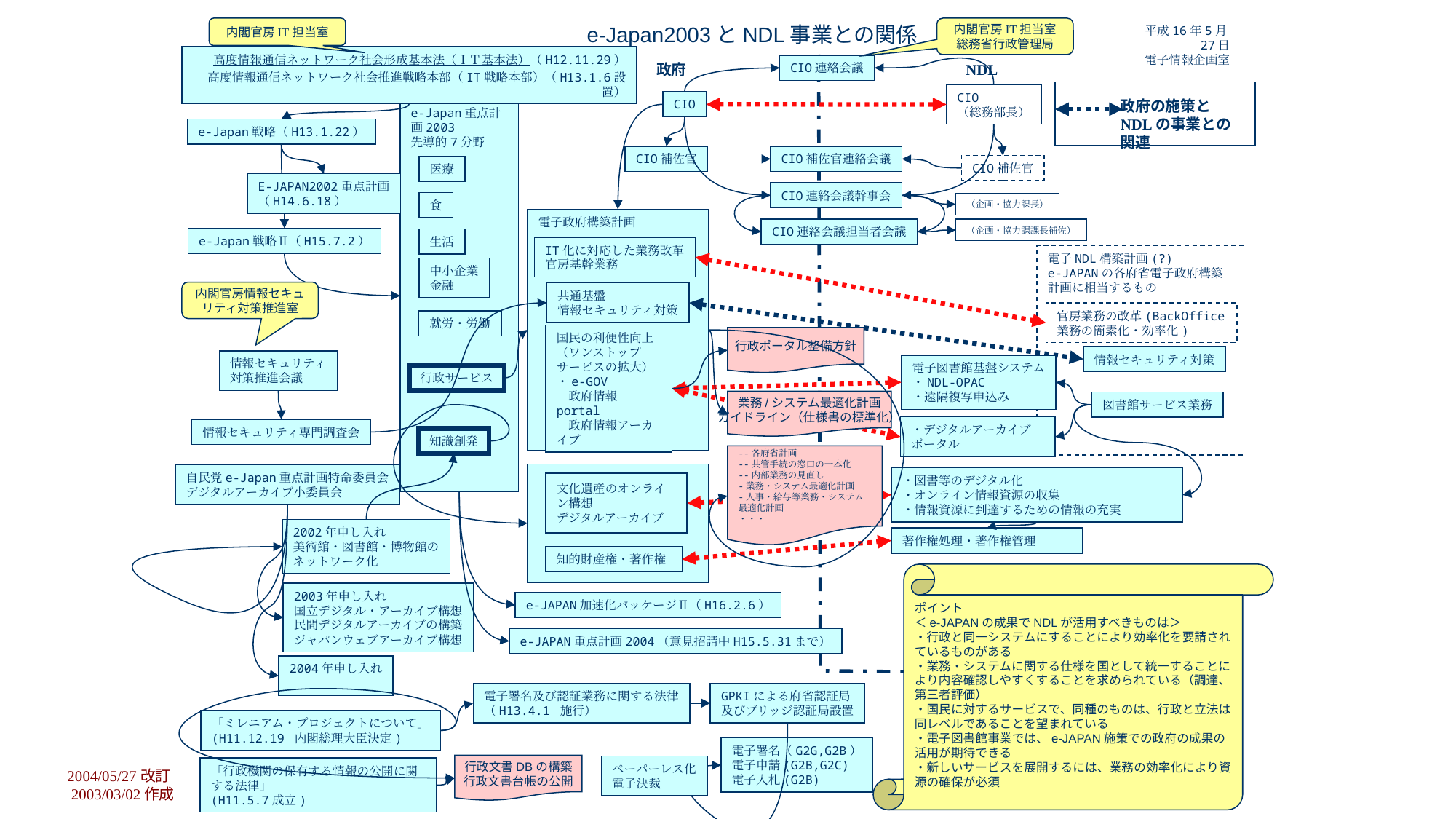

内閣官房IT担当室
# e-Japan2003とNDL事業との関係
内閣官房IT担当室
総務省行政管理局
平成16年5月27日
電子情報企画室
CIO連絡会議

高度情報通信ネットワーク社会形成基本法（ＩＴ基本法）（H12.11.29）
高度情報通信ネットワーク社会推進戦略本部（IT戦略本部）（H13.1.6設置）
政府
NDL

CIO
（総務部長）
CIO
政府の施策とNDLの事業との関連
e-Japan重点計画2003
先導的7分野
e-Japan戦略（H13.1.22）
CIO補佐官
CIO補佐官連絡会議
CIO補佐官
医療
E-JAPAN2002重点計画
（H14.6.18）
CIO連絡会議幹事会
食
（企画・協力課長）
電子政府構築計画
CIO連絡会議担当者会議
（企画・協力課課長補佐）
e-Japan戦略Ⅱ（H15.7.2）
生活
IT化に対応した業務改革
官房基幹業務
電子NDL構築計画(?)
e-JAPANの各府省電子政府構築計画に相当するもの
中小企業
金融
内閣官房情報セキュリティ対策推進室
共通基盤
情報セキュリティ対策
官房業務の改革(BackOffice業務の簡素化・効率化)
就労・労働
行政ポータル整備方針
国民の利便性向上
（ワンストップサービスの拡大）
・e-GOV
　政府情報portal
　政府情報アーカイブ
情報セキュリティ対策
情報セキュリティ
対策推進会議
電子図書館基盤システム
・NDL-OPAC
・遠隔複写申込み
行政サービス
業務/システム最適化計画
ガイドライン（仕様書の標準化）
図書館サービス業務
・デジタルアーカイブ
ポータル
情報セキュリティ専門調査会
知識創発
--各府省計画
--共管手続の窓口の一本化
--内部業務の見直し
-業務・システム最適化計画
-人事・給与等業務・システム
最適化計画
・・・

自民党e-Japan重点計画特命委員会
デジタルアーカイブ小委員会
・図書等のデジタル化
・オンライン情報資源の収集
・情報資源に到達するための情報の充実
文化遺産のオンライン構想
デジタルアーカイブ
2002年申し入れ
美術館・図書館・博物館の
ネットワーク化
著作権処理・著作権管理
知的財産権・著作権
ポイント
＜e-JAPANの成果でNDLが活用すべきものは＞
・行政と同一システムにすることにより効率化を要請されているものがある
・業務・システムに関する仕様を国として統一することにより内容確認しやすくすることを求められている（調達、第三者評価）
・国民に対するサービスで、同種のものは、行政と立法は同レベルであることを望まれている
・電子図書館事業では、e-JAPAN施策での政府の成果の活用が期待できる
・新しいサービスを展開するには、業務の効率化により資源の確保が必須
2003年申し入れ
国立デジタル・アーカイブ構想
民間デジタルアーカイブの構築
ジャパンウェブアーカイブ構想
e-JAPAN加速化パッケージⅡ（H16.2.6）
e-JAPAN重点計画2004（意見招請中H15.5.31まで）
2004年申し入れ
電子署名及び認証業務に関する法律
（H13.4.1 施行）
GPKIによる府省認証局
及びブリッジ認証局設置
「ミレニアム・プロジェクトについて」
(H11.12.19 内閣総理大臣決定)
電子署名（G2G,G2B）
電子申請(G2B,G2C)
電子入札(G2B)
2004/05/27改訂
 2003/03/02作成
行政文書DBの構築
行政文書台帳の公開
ペーパーレス化
電子決裁
「行政機関の保有する情報の公開に関する法律」
(H11.5.7成立)